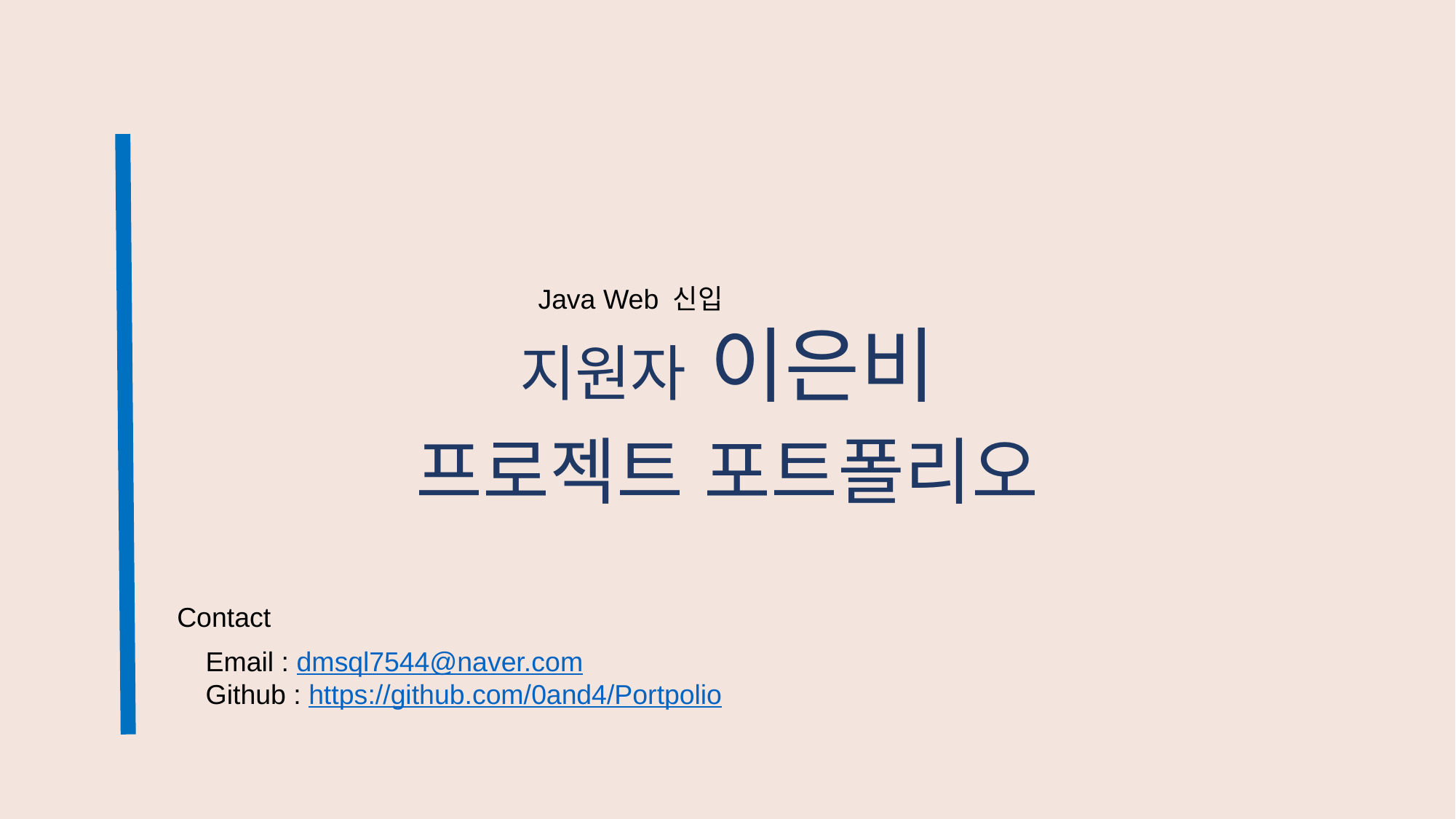

# 지원자 이은비
Java Web 신입
프로젝트 포트폴리오
Contact
Email : dmsql7544@naver.com
Github : https://github.com/0and4/Portpolio